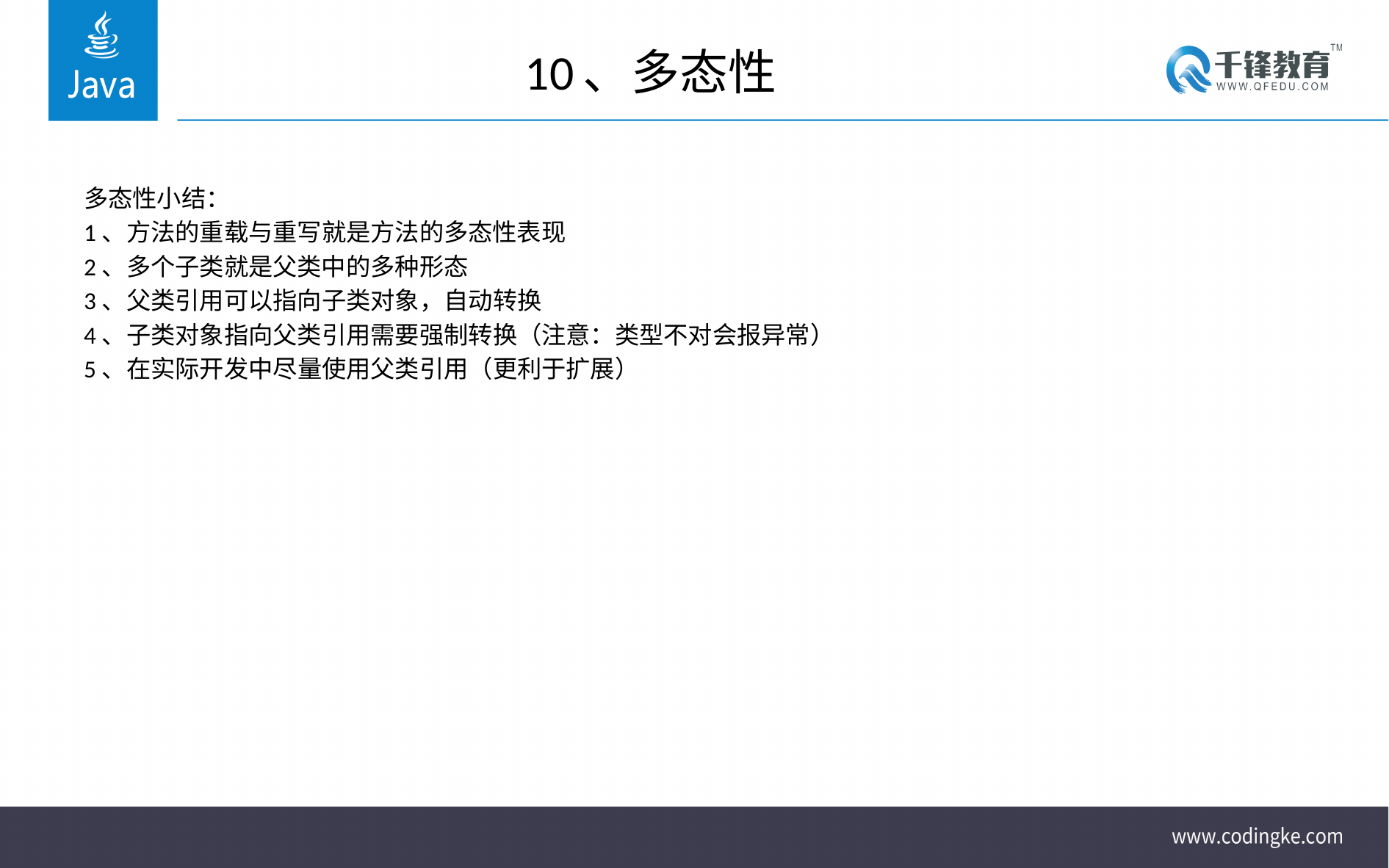

# 10、多态性
多态性小结：
1、方法的重载与重写就是方法的多态性表现
2、多个子类就是父类中的多种形态
3、父类引用可以指向子类对象，自动转换
4、子类对象指向父类引用需要强制转换（注意：类型不对会报异常）
5、在实际开发中尽量使用父类引用（更利于扩展）